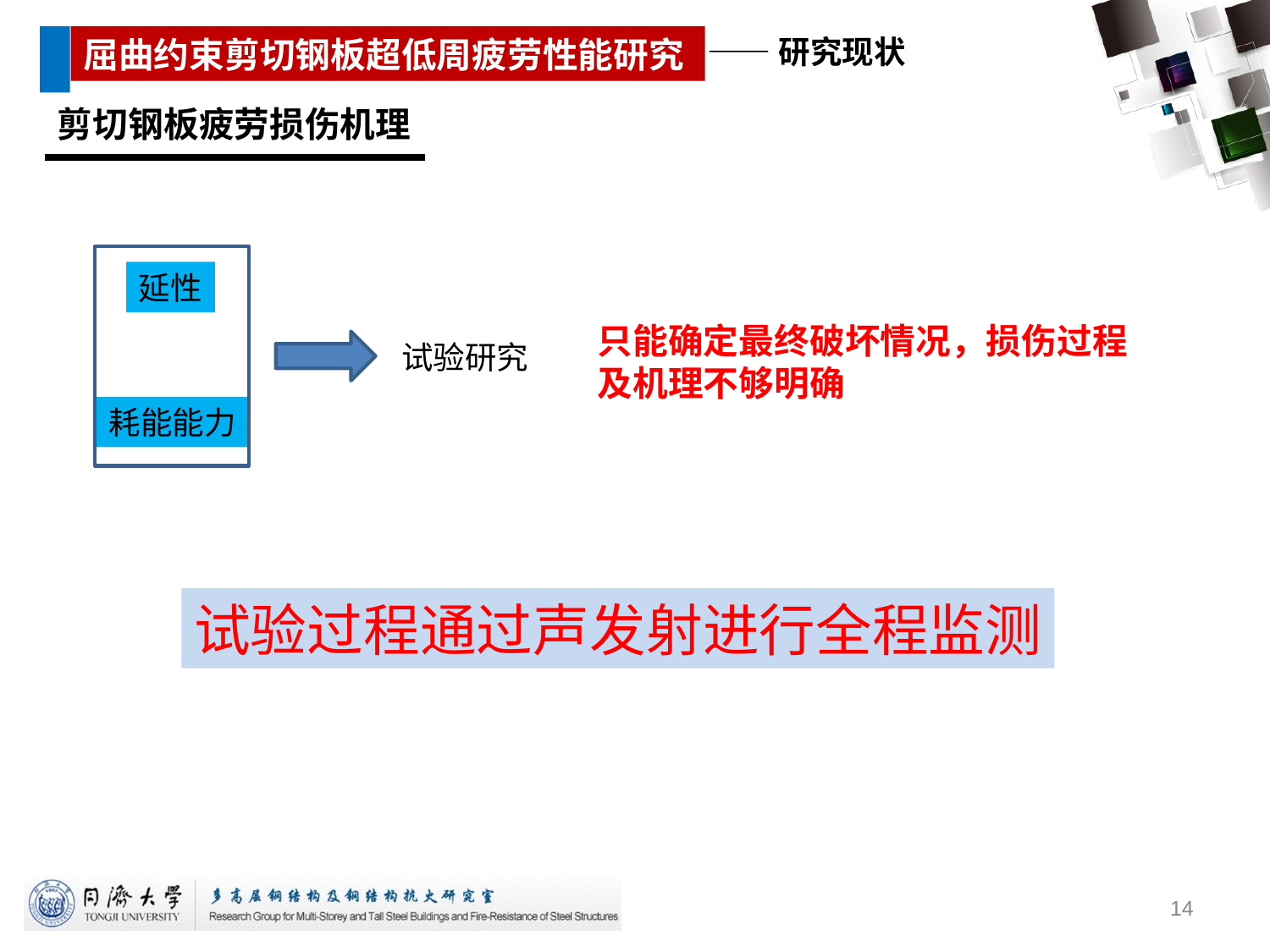

剪切钢板疲劳损伤机理

延性
只能确定最终破坏情况，损伤过程及机理不够明确
试验研究

耗能能力
试验过程通过声发射进行全程监测
14